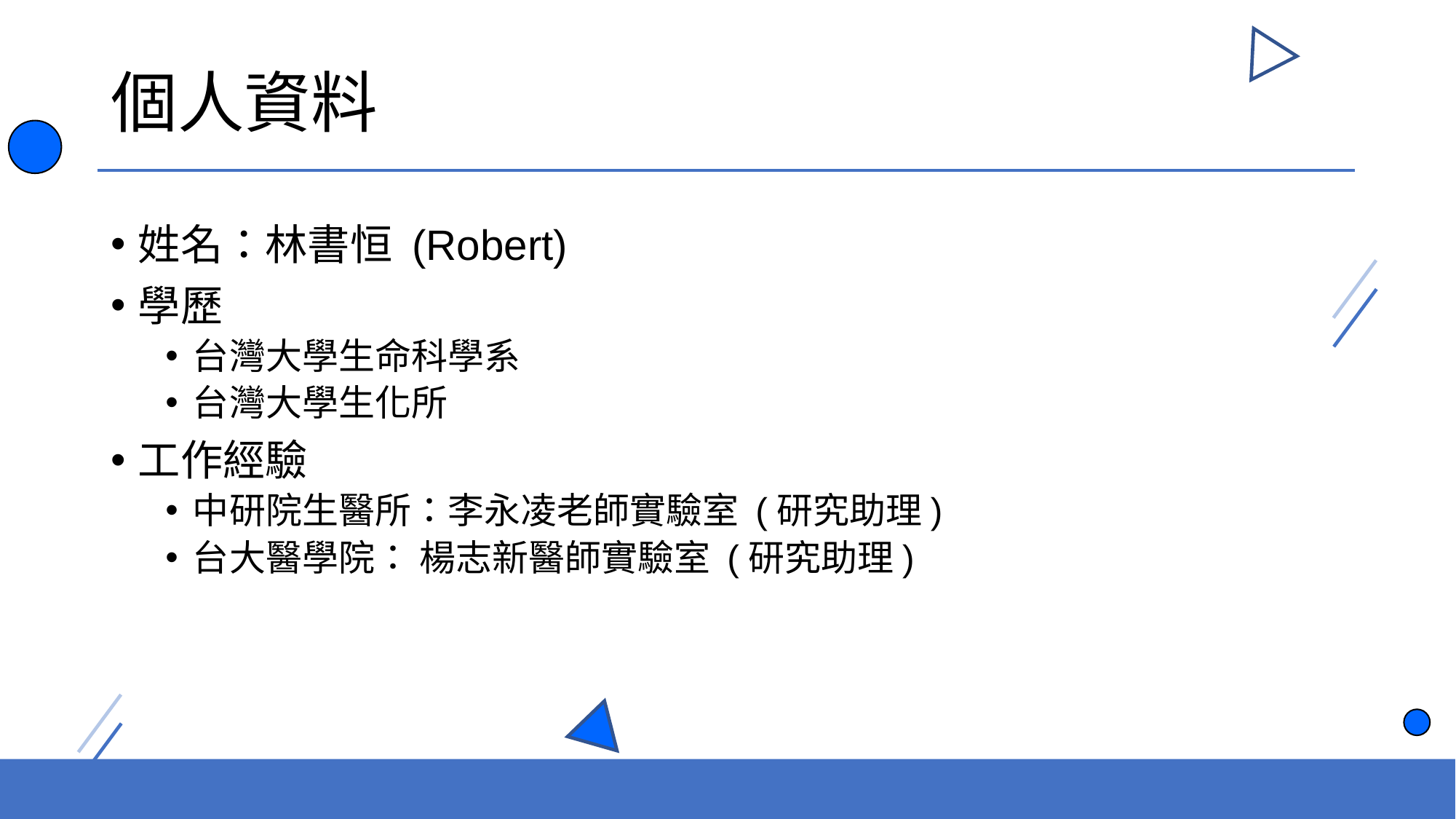

# 個人資料
姓名：林書恒 (Robert)
學歷
台灣大學生命科學系
台灣大學生化所
工作經驗
中研院生醫所：李永凌老師實驗室 (研究助理)
台大醫學院： 楊志新醫師實驗室 (研究助理)